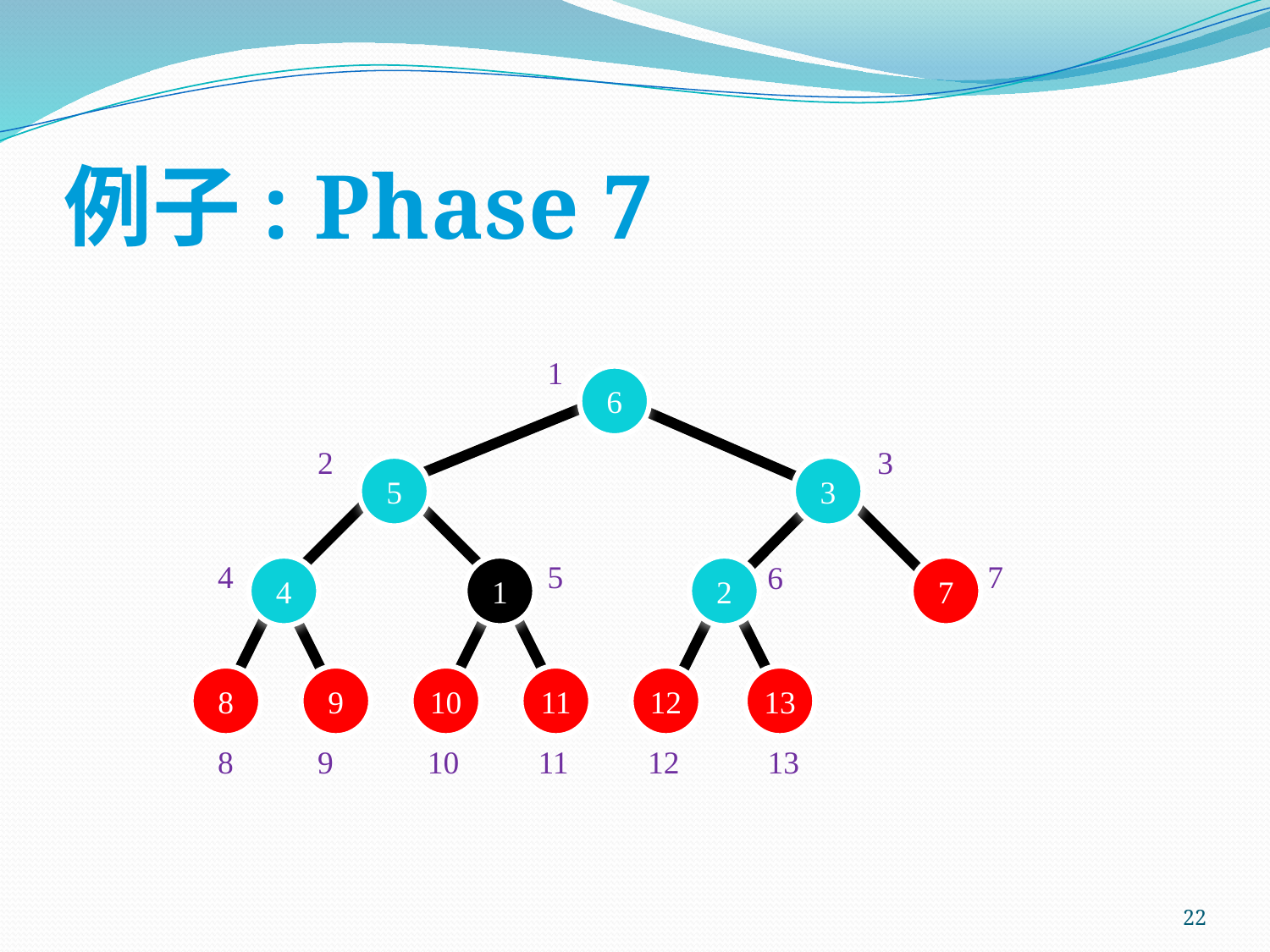

# 例子: Phase 7
1
6

2
3
5
3

4
5
7
6
4
1
2
7

8
9
10
11
12
13
8
9
10
11
12
13
22